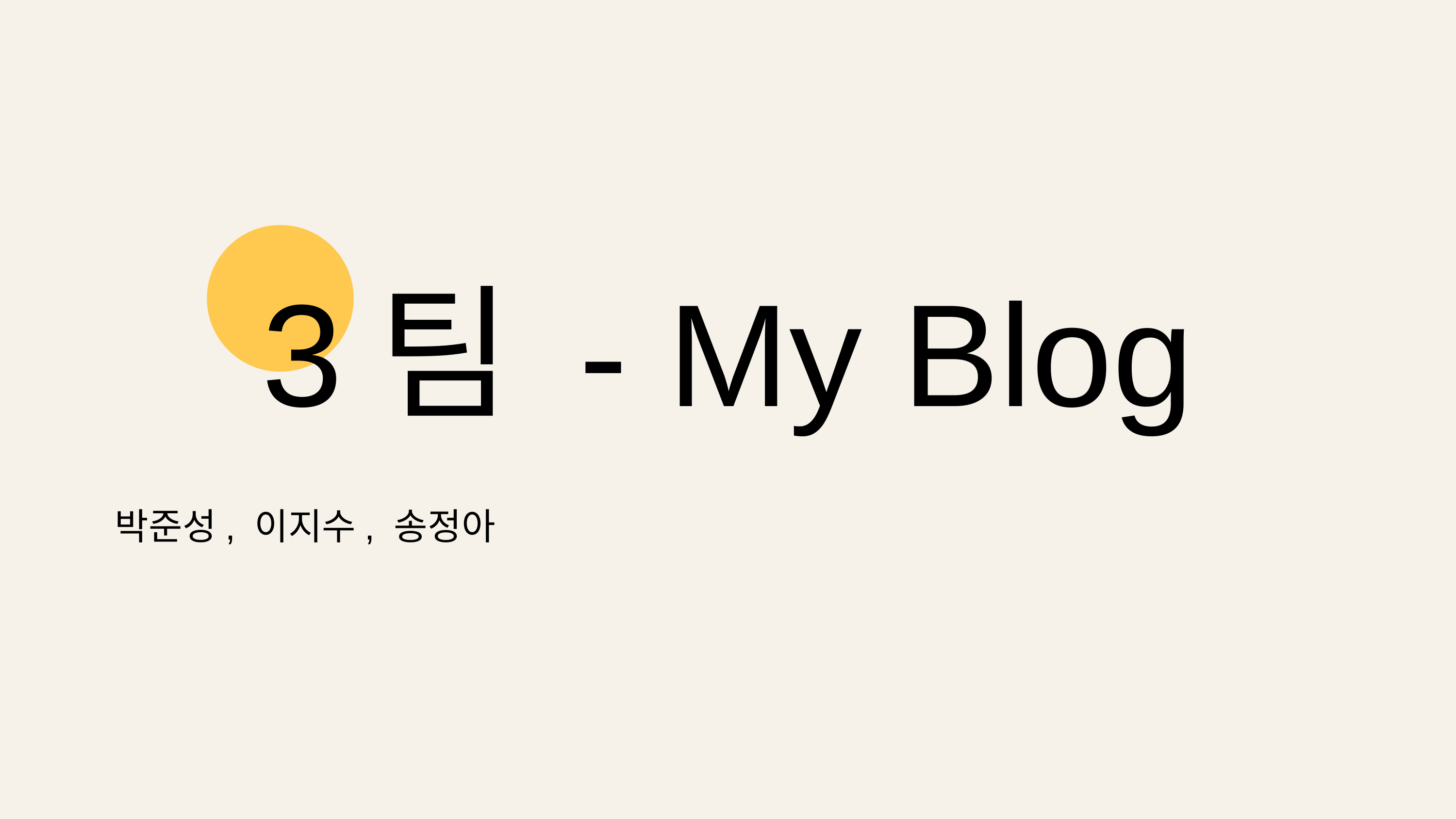

3팀 - My Blog
박준성, 이지수, 송정아